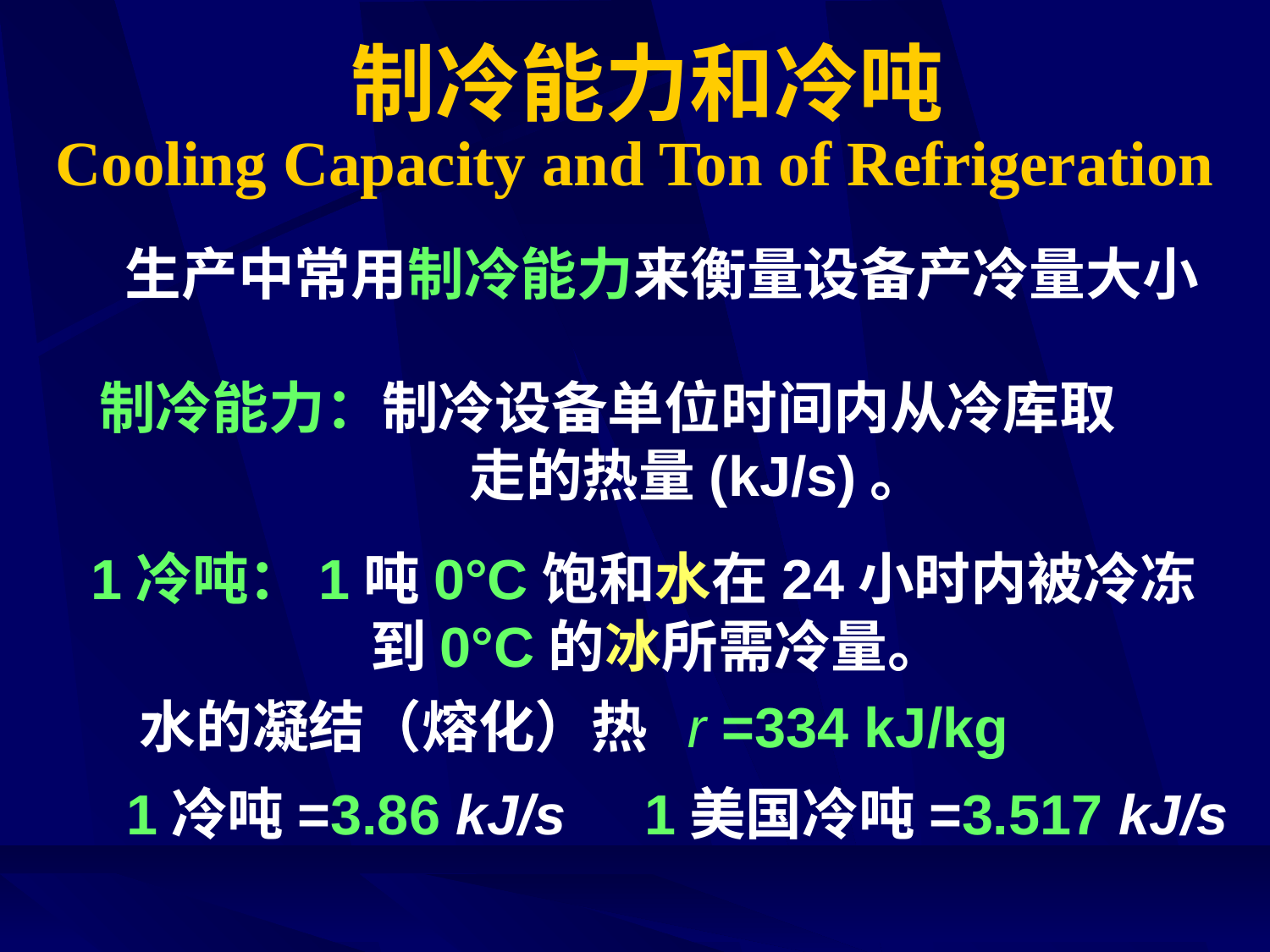

# 制冷能力和冷吨
Cooling Capacity and Ton of Refrigeration
生产中常用制冷能力来衡量设备产冷量大小
制冷能力：制冷设备单位时间内从冷库取               走的热量(kJ/s)。
1冷吨：1吨0°C饱和水在24小时内被冷冻
 到0°C的冰所需冷量。
水的凝结（熔化）热  r =334 kJ/kg
1冷吨=3.86 kJ/s
1美国冷吨=3.517 kJ/s